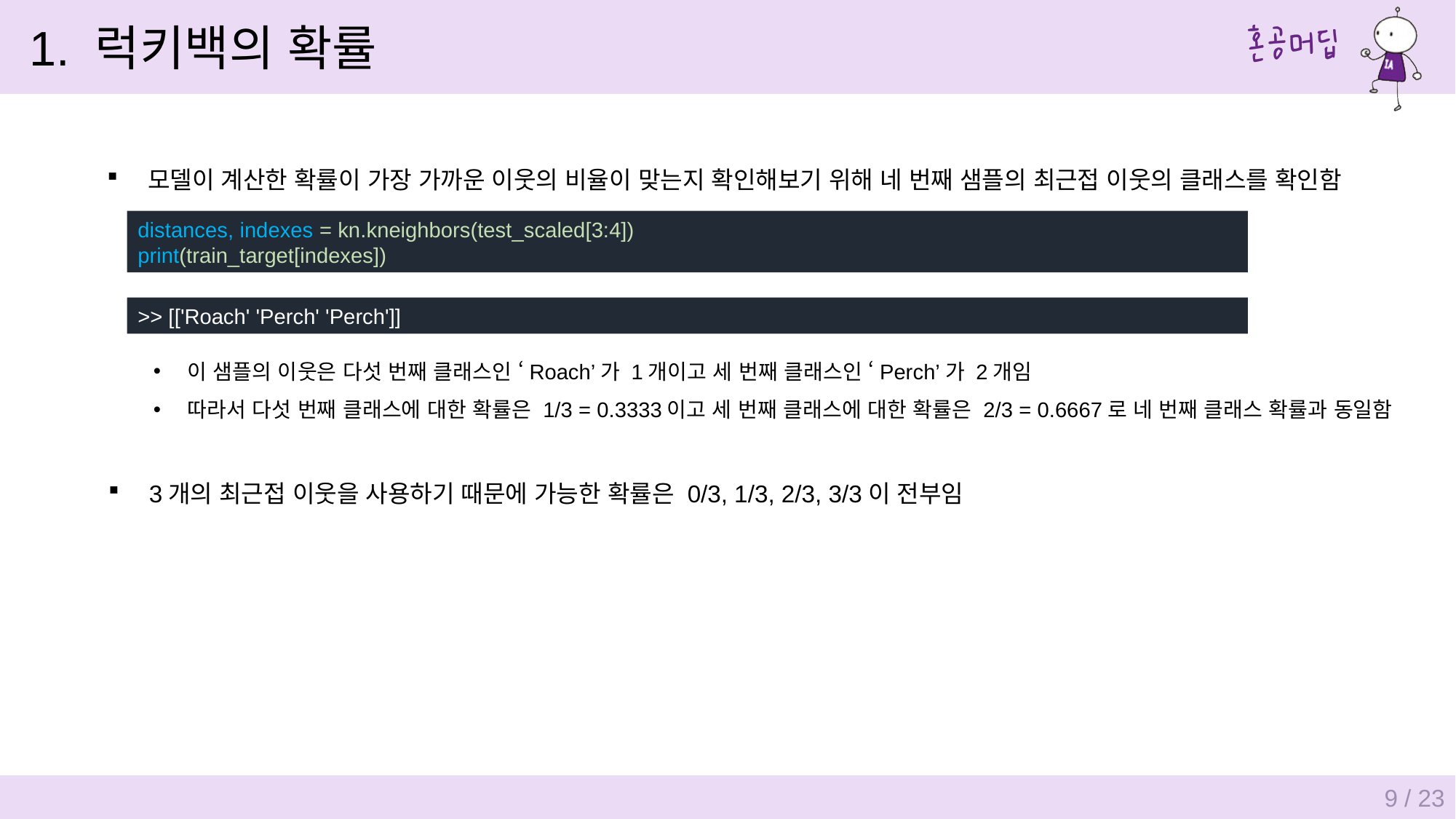

1. 럭키백의 확률
모델이 계산한 확률이 가장 가까운 이웃의 비율이 맞는지 확인해보기 위해 네 번째 샘플의 최근접 이웃의 클래스를 확인함
distances, indexes = kn.kneighbors(test_scaled[3:4])
print(train_target[indexes])
>> [['Roach' 'Perch' 'Perch']]
이 샘플의 이웃은 다섯 번째 클래스인 ‘Roach’가 1개이고 세 번째 클래스인 ‘Perch’가 2개임
따라서 다섯 번째 클래스에 대한 확률은 1/3 = 0.3333이고 세 번째 클래스에 대한 확률은 2/3 = 0.6667로 네 번째 클래스 확률과 동일함
3개의 최근접 이웃을 사용하기 때문에 가능한 확률은 0/3, 1/3, 2/3, 3/3이 전부임
9 / 23